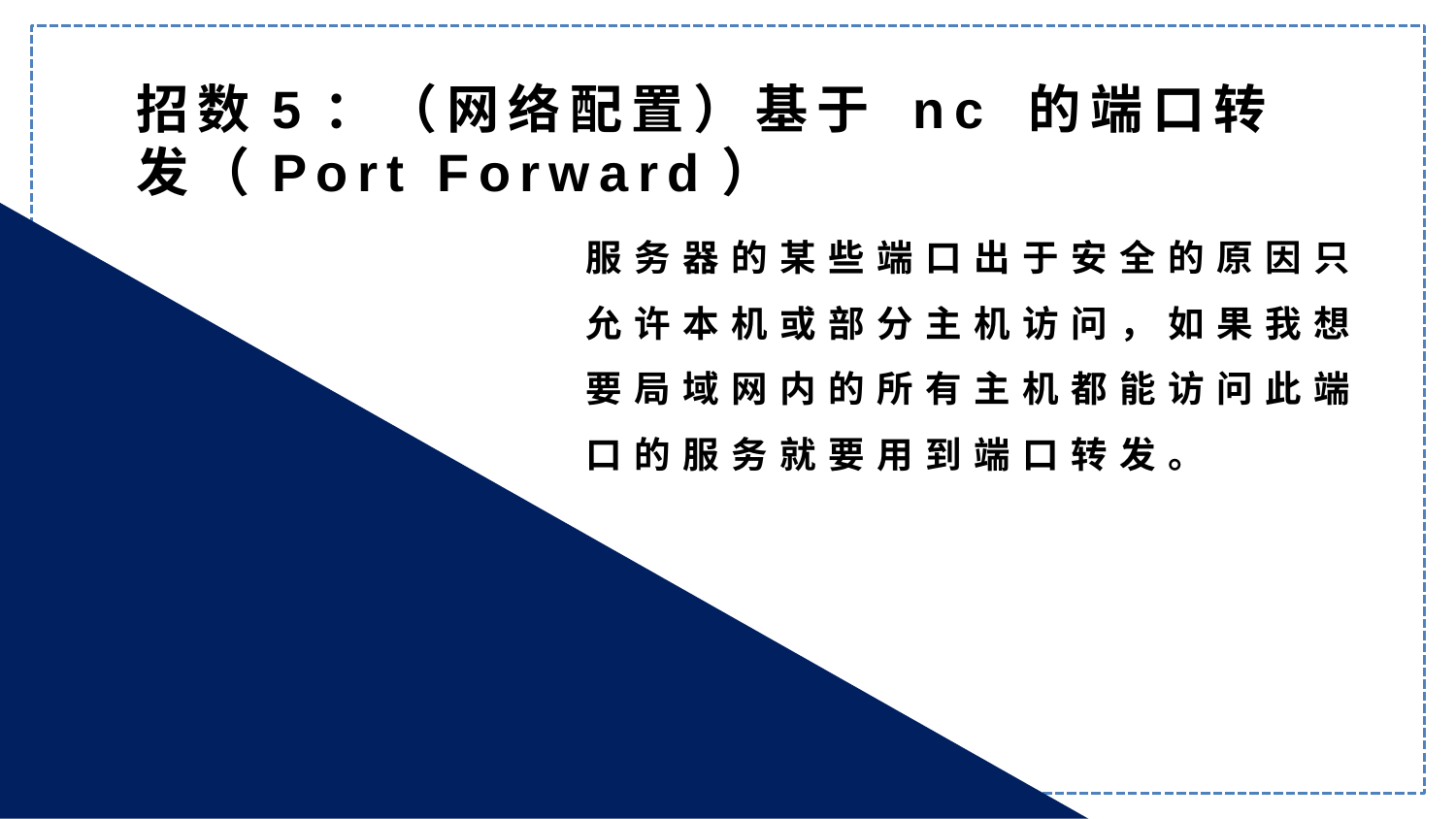

招数5：（网络配置）基于 nc 的端口转发（Port Forward）

服务器的某些端口出于安全的原因只允许本机或部分主机访问，如果我想要局域网内的所有主机都能访问此端口的服务就要用到端口转发。